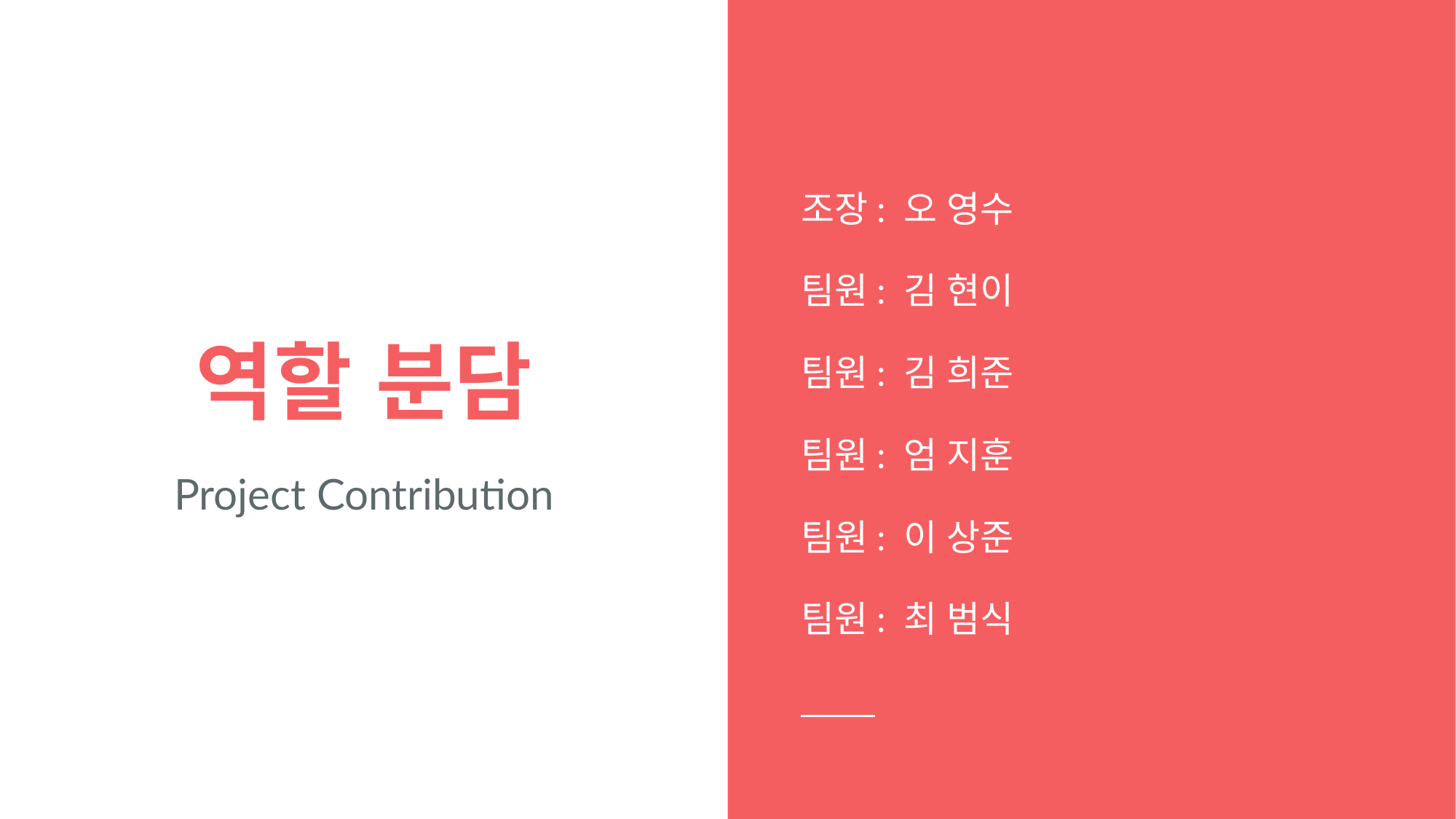

조장: 오 영수
팀원: 김 현이
팀원: 김 희준
팀원: 엄 지훈
팀원: 이 상준
팀원: 최 범식
# 역할 분담
Project Contribution